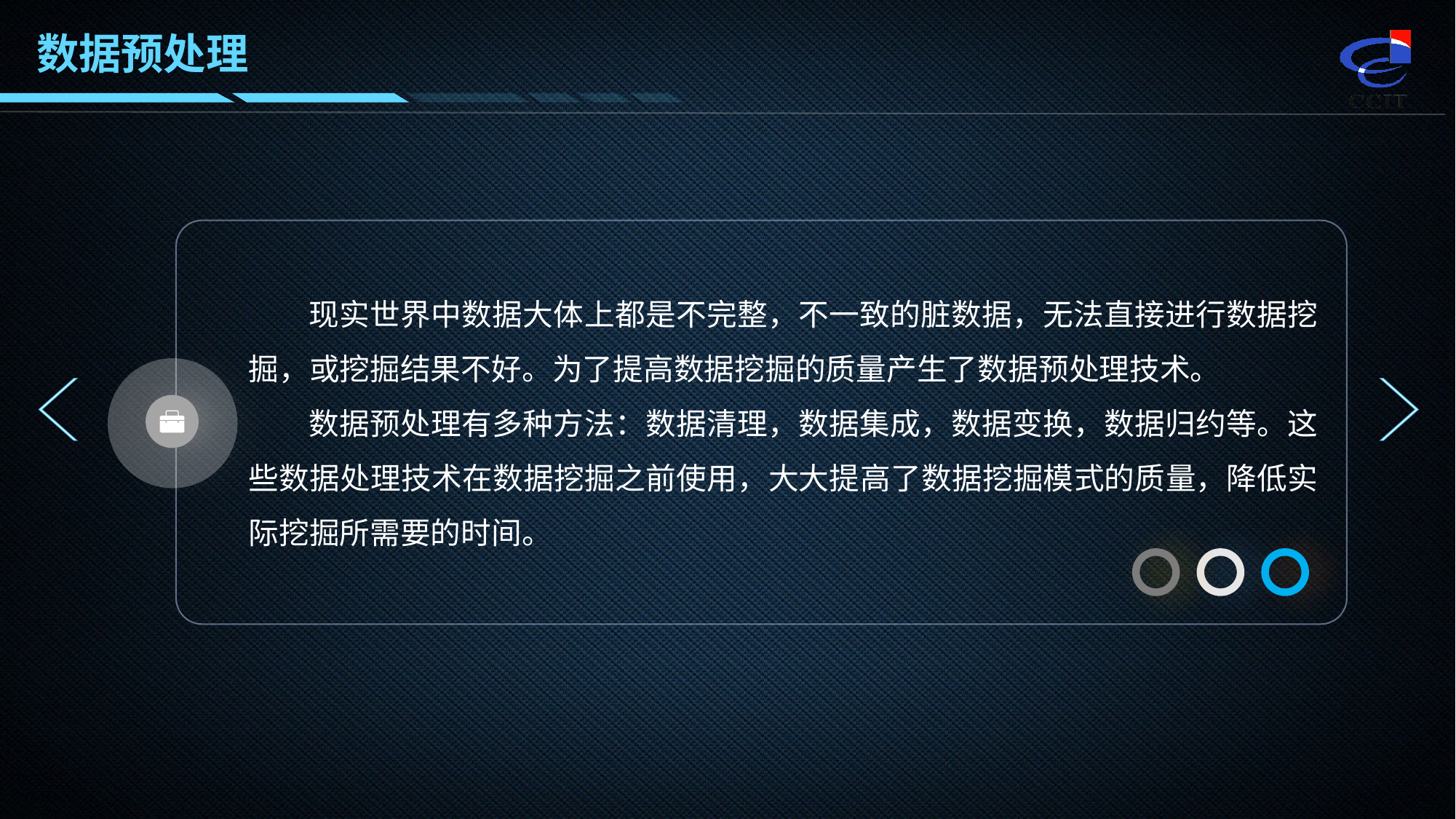

数据预处理

现实世界中数据大体上都是不完整，不一致的脏数据，无法直接进行数据挖掘，或挖掘结果不好。为了提高数据挖掘的质量产生了数据预处理技术。
数据预处理有多种方法：数据清理，数据集成，数据变换，数据归约等。这些数据处理技术在数据挖掘之前使用，大大提高了数据挖掘模式的质量，降低实际挖掘所需要的时间。